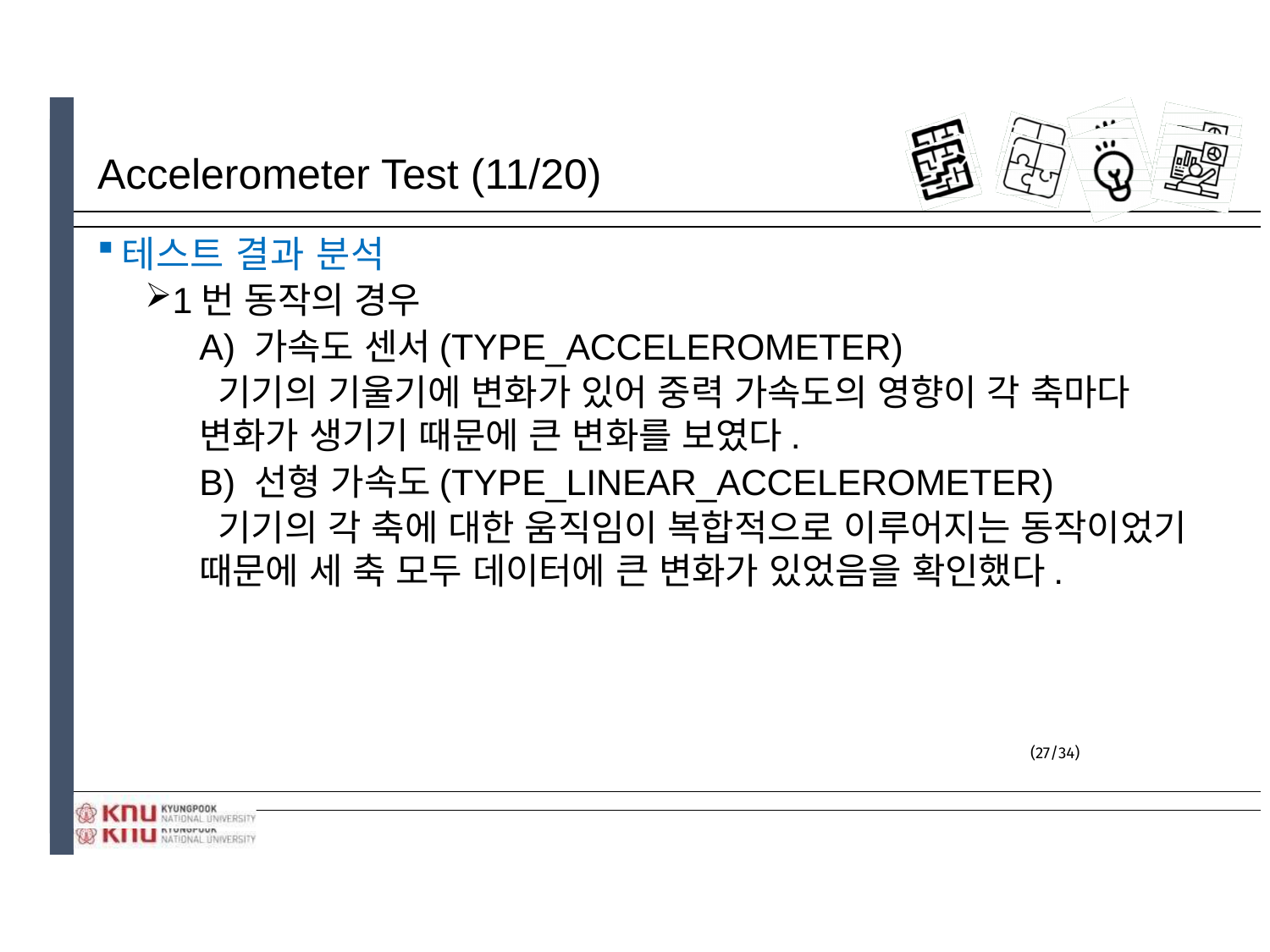

# Accelerometer Test (11/20)
테스트 결과 분석
1번 동작의 경우
A) 가속도 센서(TYPE_ACCELEROMETER)
 기기의 기울기에 변화가 있어 중력 가속도의 영향이 각 축마다 변화가 생기기 때문에 큰 변화를 보였다.
B) 선형 가속도(TYPE_LINEAR_ACCELEROMETER)
 기기의 각 축에 대한 움직임이 복합적으로 이루어지는 동작이었기 때문에 세 축 모두 데이터에 큰 변화가 있었음을 확인했다.

(27/34)